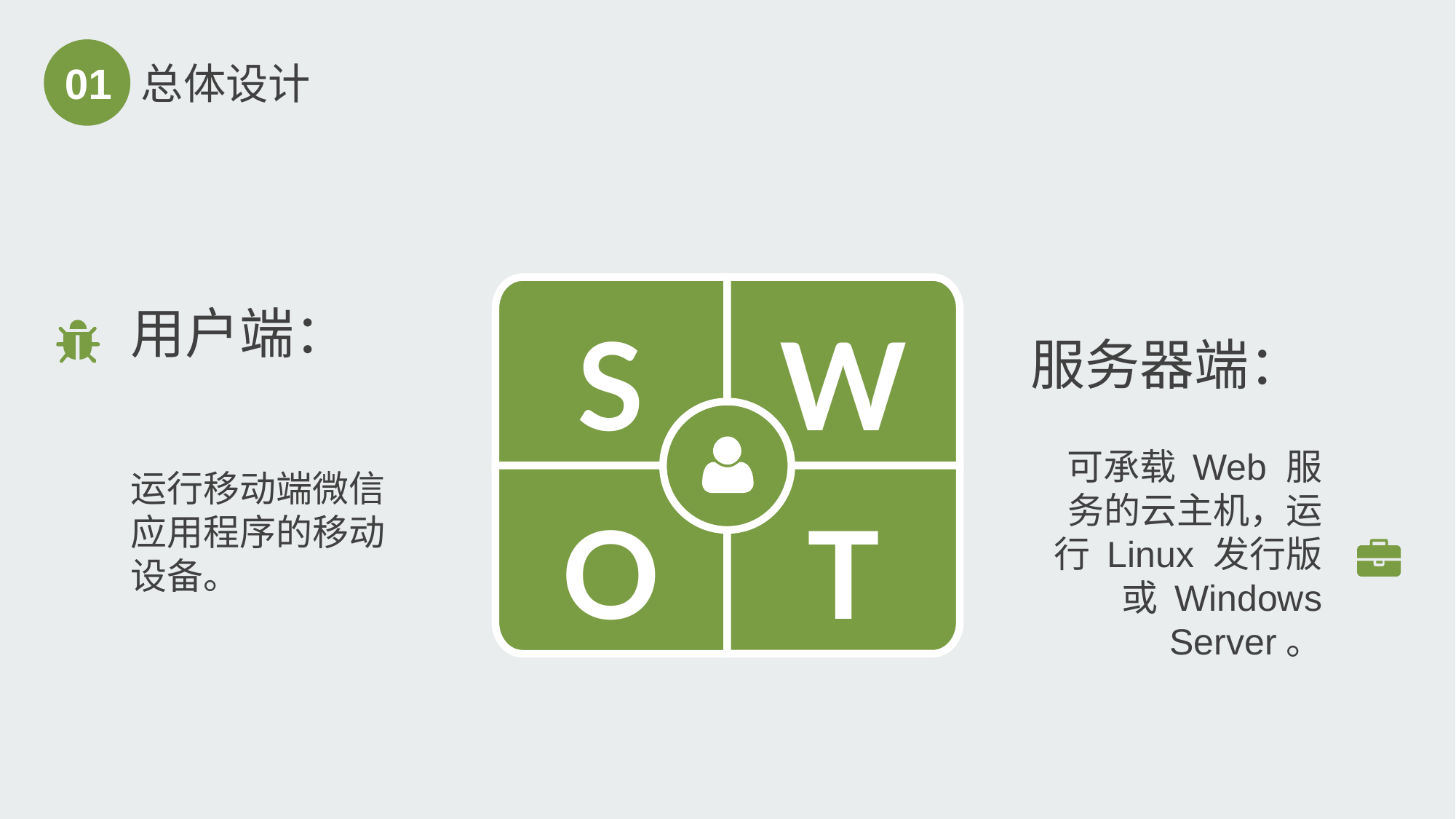

01
总体设计

S
W

O
T

 用户端：
运行移动端微信应用程序的移动设备。

 服务器端：
可承载 Web 服务的云主机，运行 Linux 发行版或 Windows Server。